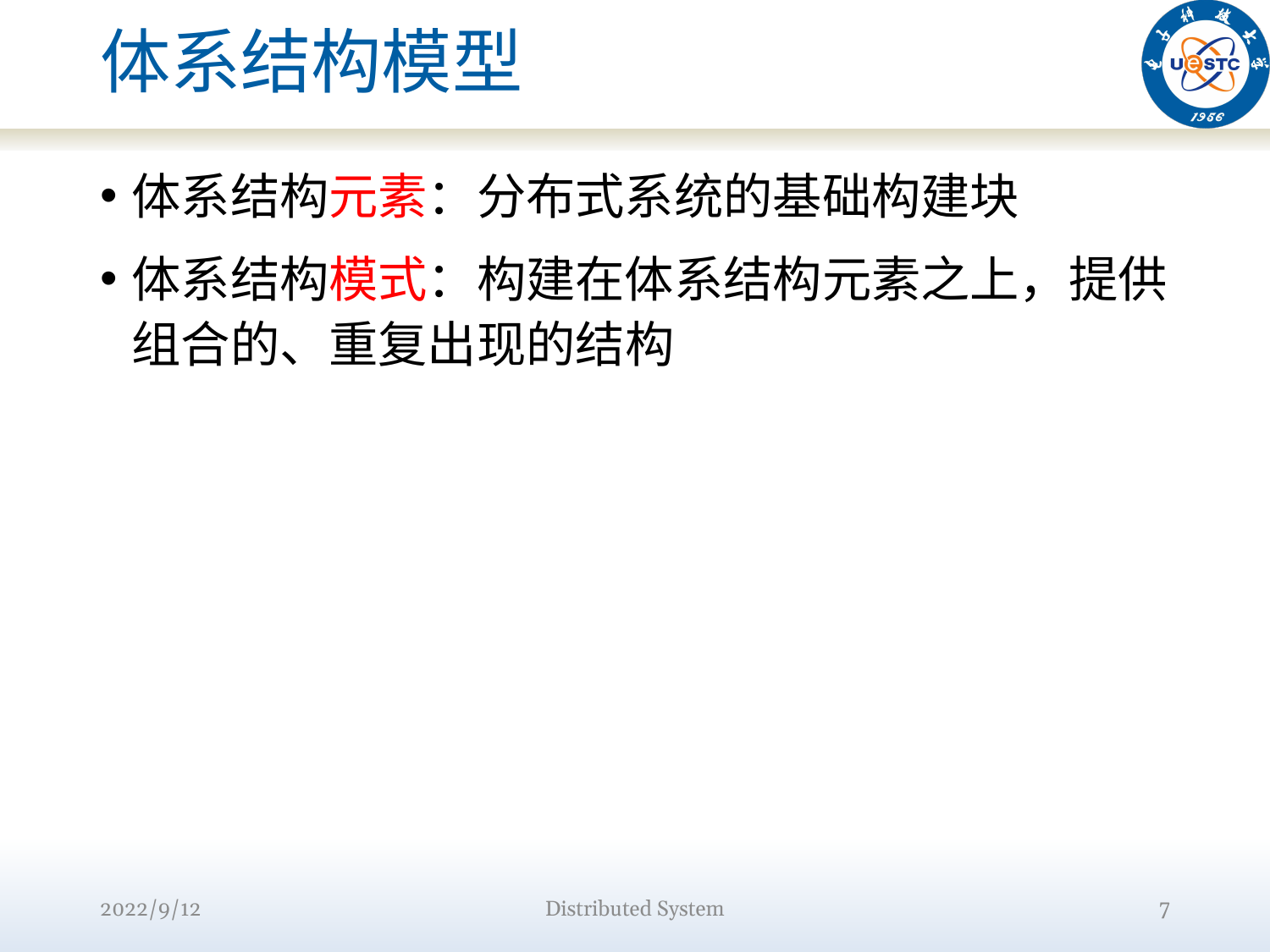

# 体系结构模型
体系结构元素：分布式系统的基础构建块
体系结构模式：构建在体系结构元素之上，提供组合的、重复出现的结构
2022/9/12
Distributed System
7